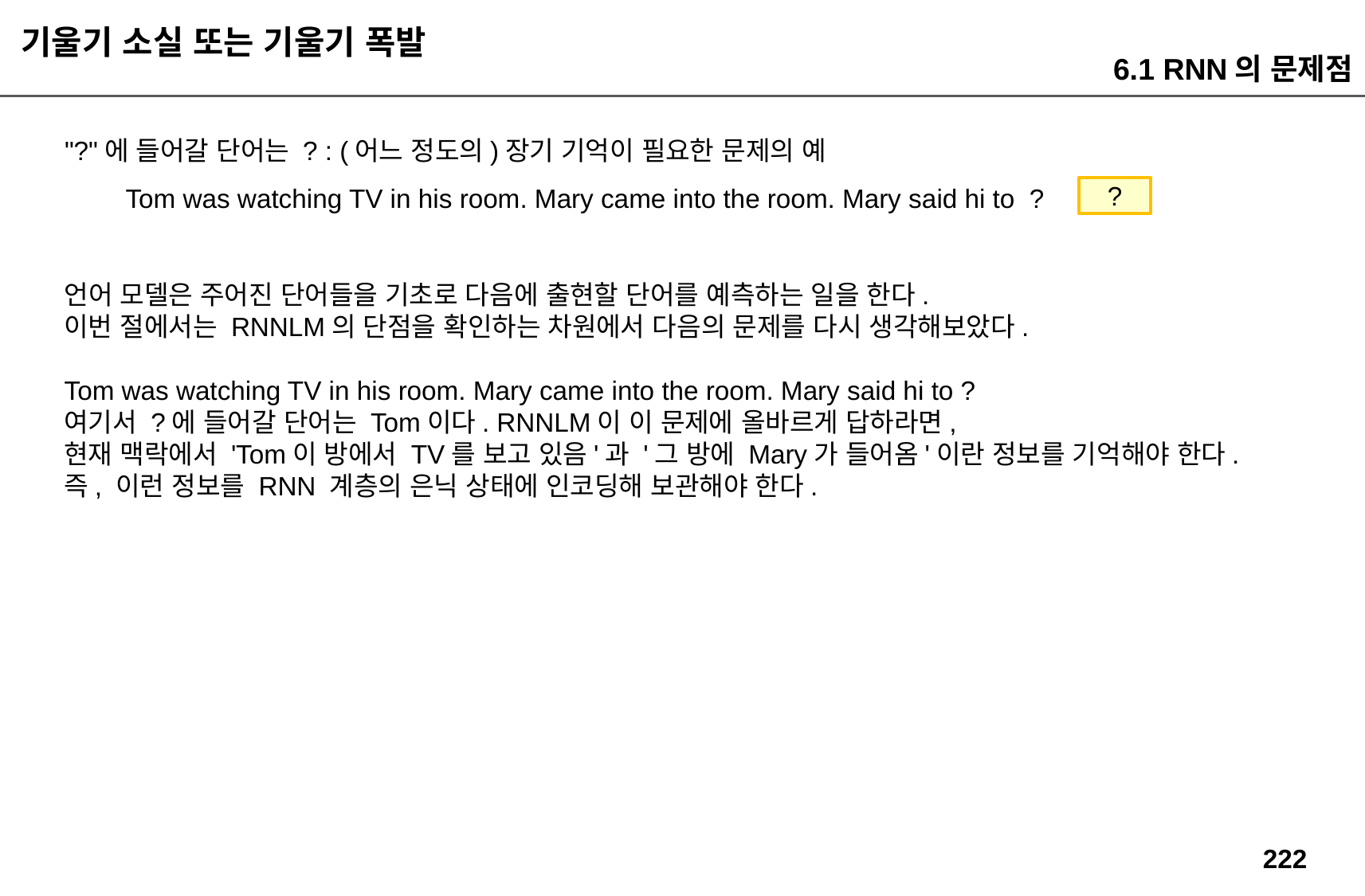

기울기 소실 또는 기울기 폭발
6.1 RNN의 문제점
"?"에 들어갈 단어는 ? : (어느 정도의)장기 기억이 필요한 문제의 예
Tom was watching TV in his room. Mary came into the room. Mary said hi to  ?
?
언어 모델은 주어진 단어들을 기초로 다음에 출현할 단어를 예측하는 일을 한다.
이번 절에서는 RNNLM의 단점을 확인하는 차원에서 다음의 문제를 다시 생각해보았다.

Tom was watching TV in his room. Mary came into the room. Mary said hi to ?
여기서 ?에 들어갈 단어는 Tom이다. RNNLM이 이 문제에 올바르게 답하라면,
현재 맥락에서 'Tom이 방에서 TV를 보고 있음'과 '그 방에 Mary가 들어옴'이란 정보를 기억해야 한다.
즉, 이런 정보를 RNN 계층의 은닉 상태에 인코딩해 보관해야 한다.